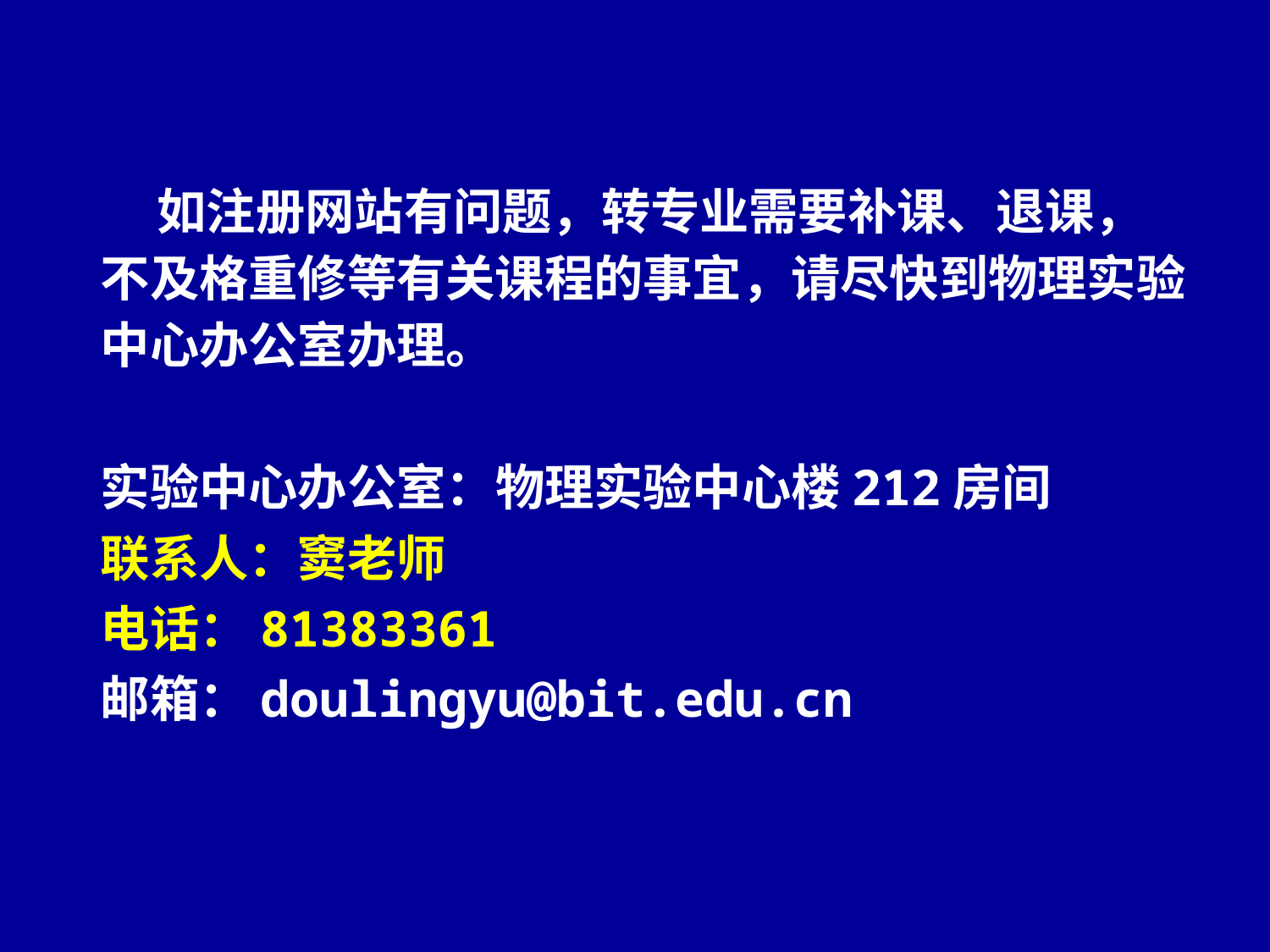

如注册网站有问题，转专业需要补课、退课，不及格重修等有关课程的事宜，请尽快到物理实验中心办公室办理。
实验中心办公室：物理实验中心楼212房间
联系人：窦老师
电话：81383361
邮箱：doulingyu@bit.edu.cn